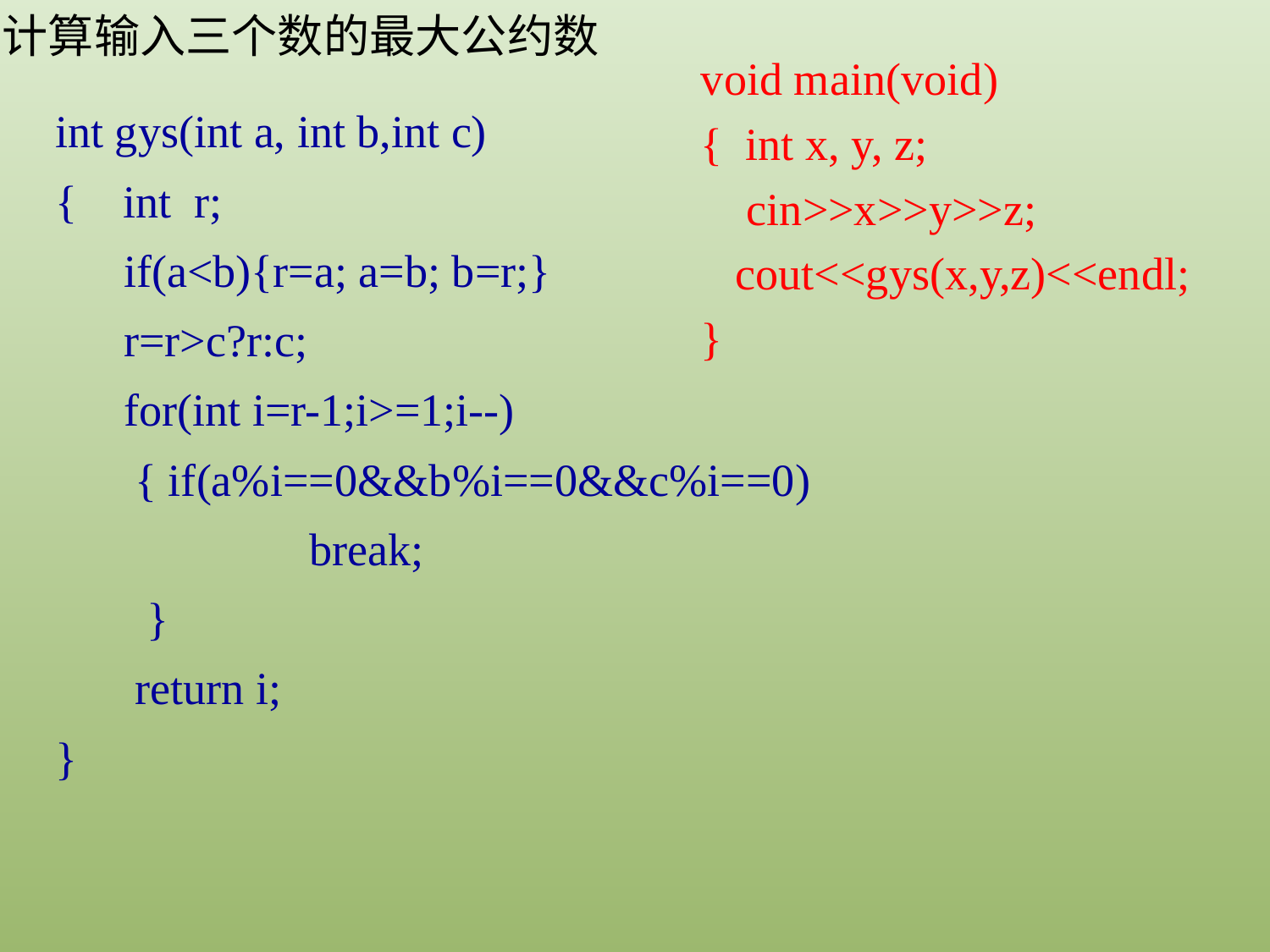

计算输入三个数的最大公约数
void main(void)
{  int x, y, z;
    cin>>x>>y>>z;
   cout<<gys(x,y,z)<<endl;
}
int gys(int a, int b,int c)
{    int  r;
      if(a<b){r=a; a=b; b=r;}
      r=r>c?r:c;
      for(int i=r-1;i>=1;i--)
       { if(a%i==0&&b%i==0&&c%i==0)
      		break;
        }
       return i;
}
203